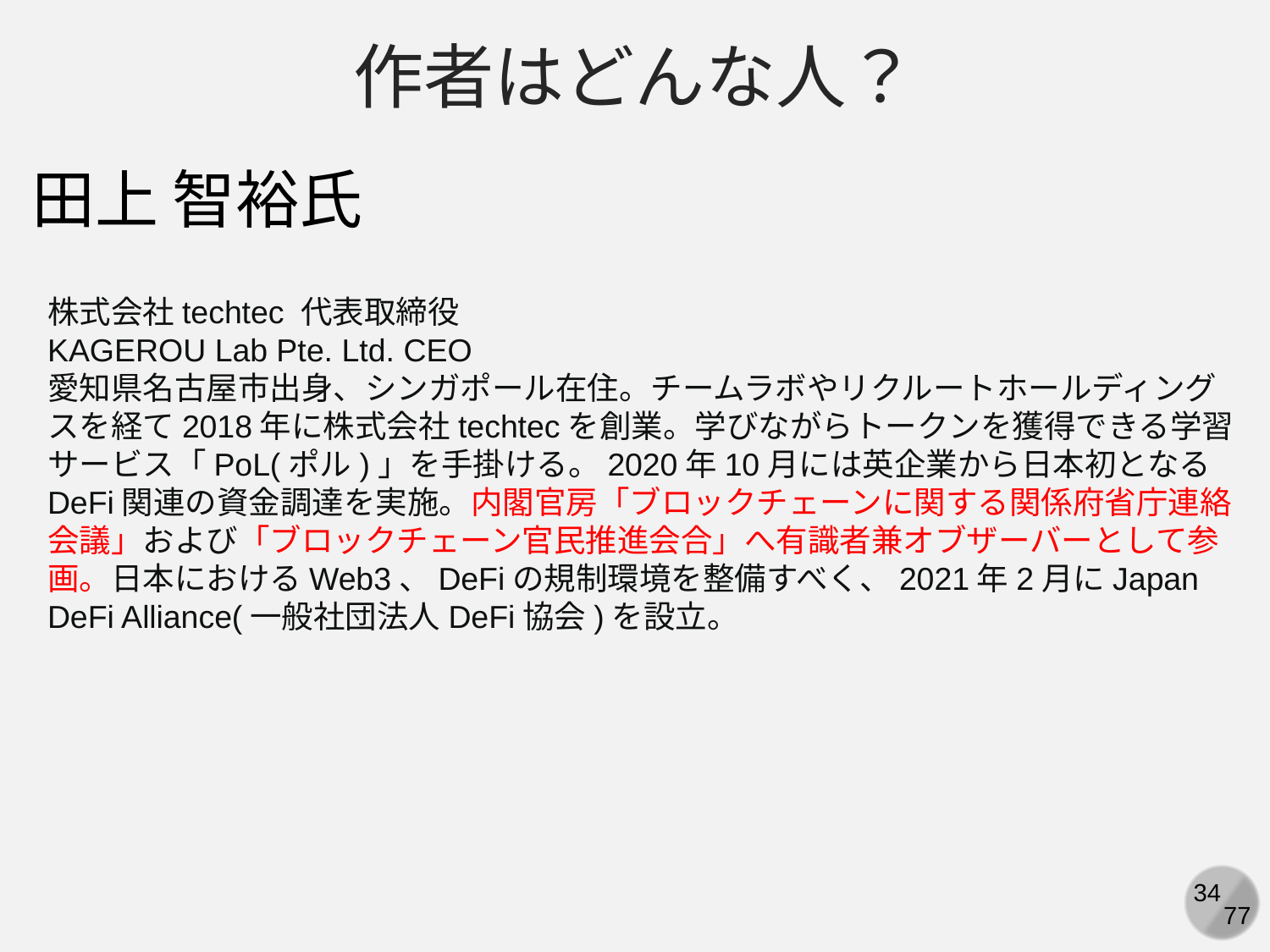

作者はどんな人？
田上 智裕氏
株式会社techtec 代表取締役
KAGEROU Lab Pte. Ltd. CEO
愛知県名古屋市出身、シンガポール在住。チームラボやリクルートホールディングスを経て2018年に株式会社techtecを創業。学びながらトークンを獲得できる学習サービス「PoL(ポル)」を手掛ける。2020年10月には英企業から日本初となるDeFi関連の資金調達を実施。内閣官房「ブロックチェーンに関する関係府省庁連絡会議」および「ブロックチェーン官民推進会合」へ有識者兼オブザーバーとして参画。日本におけるWeb3、DeFiの規制環境を整備すべく、2021年2月にJapan DeFi Alliance(一般社団法人DeFi協会)を設立。